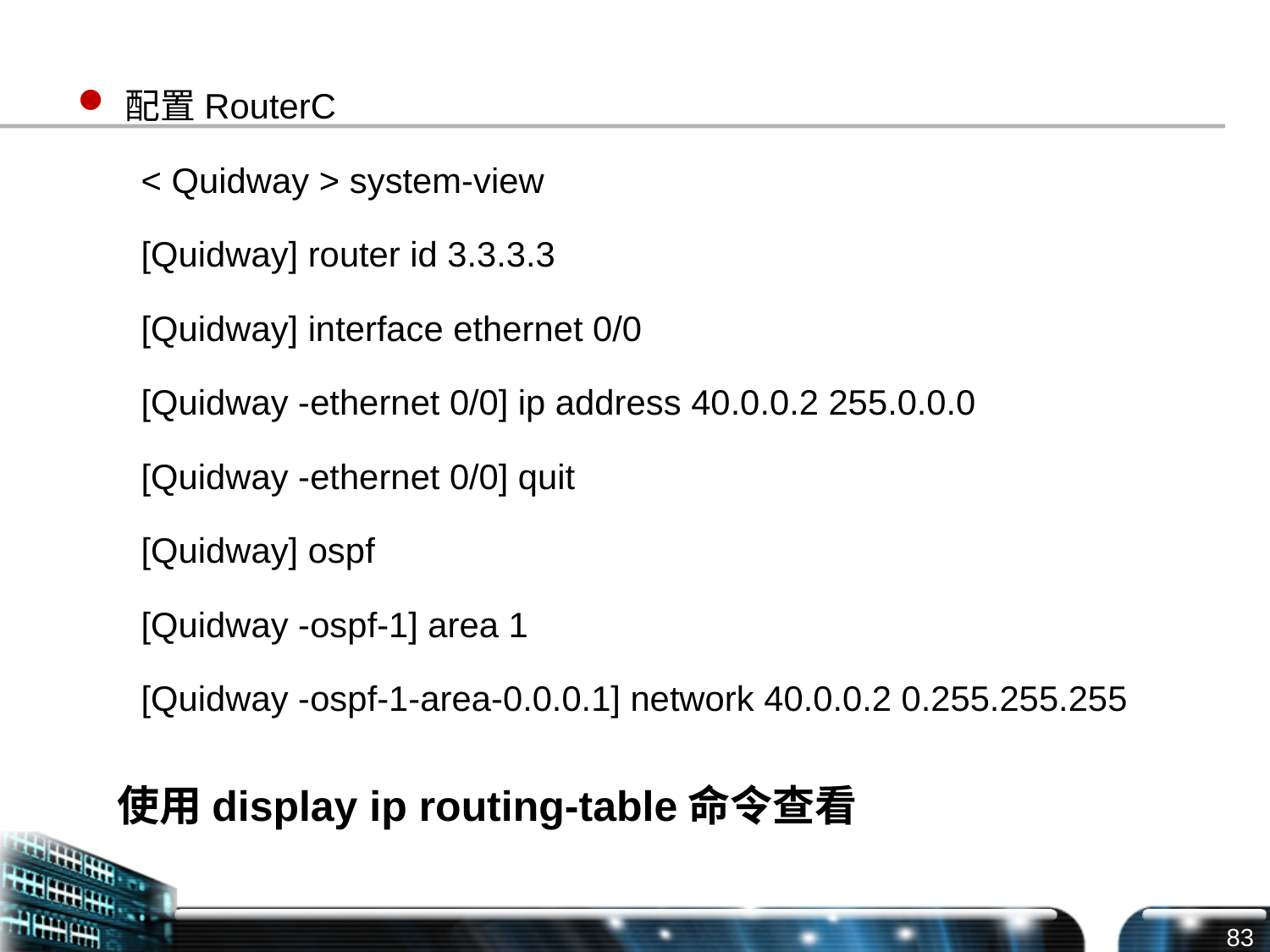

配置RouterC
< Quidway > system-view
[Quidway] router id 3.3.3.3
[Quidway] interface ethernet 0/0
[Quidway -ethernet 0/0] ip address 40.0.0.2 255.0.0.0
[Quidway -ethernet 0/0] quit
[Quidway] ospf
[Quidway -ospf-1] area 1
[Quidway -ospf-1-area-0.0.0.1] network 40.0.0.2 0.255.255.255
使用display ip routing-table命令查看